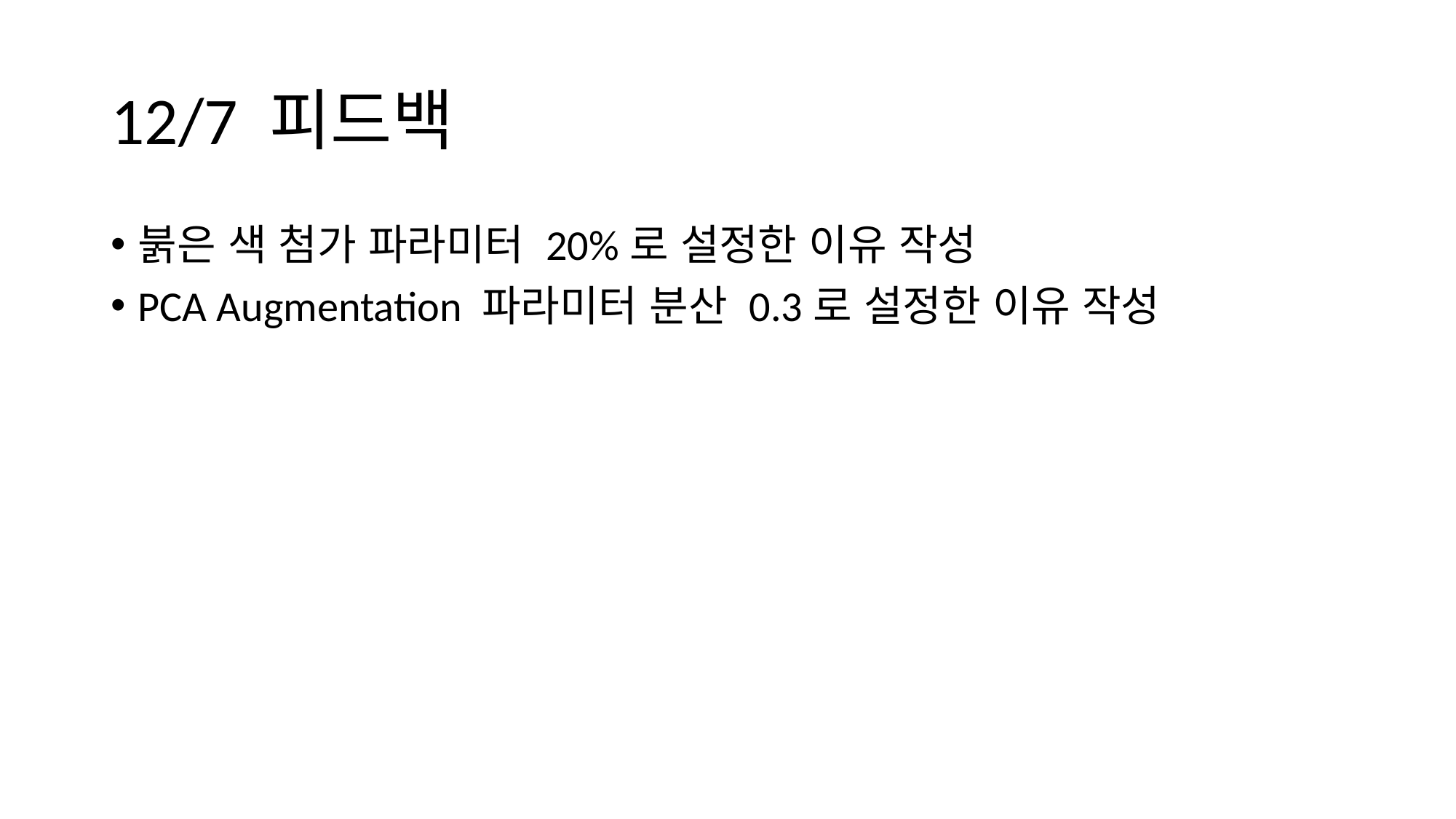

# 12/7 피드백
붉은 색 첨가 파라미터 20%로 설정한 이유 작성
PCA Augmentation 파라미터 분산 0.3로 설정한 이유 작성